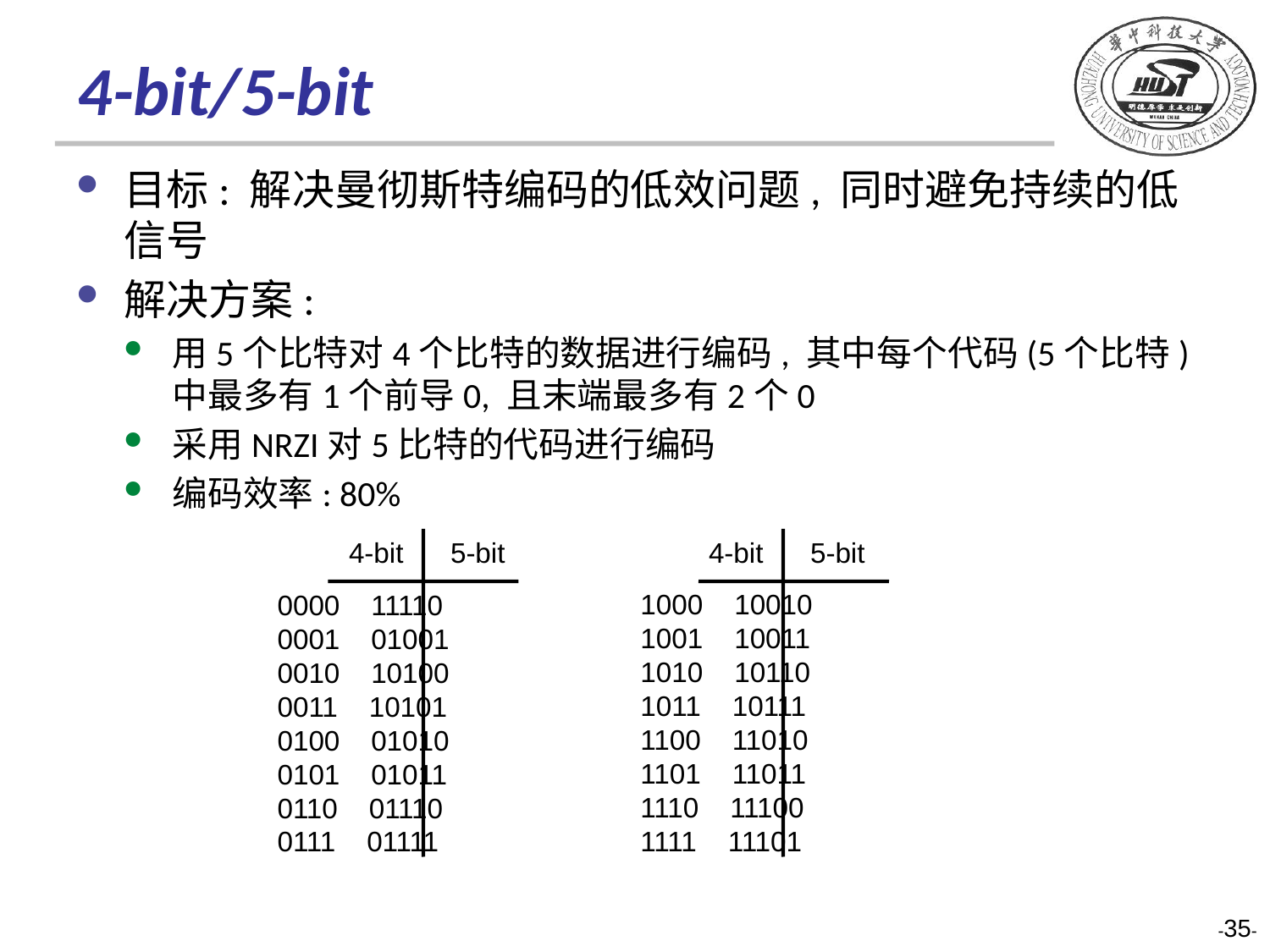

# 4-bit/5-bit
目标: 解决曼彻斯特编码的低效问题, 同时避免持续的低信号
解决方案:
用5个比特对4个比特的数据进行编码, 其中每个代码(5个比特)中最多有1个前导0, 且末端最多有2个0
采用NRZI对5比特的代码进行编码
编码效率: 80%

4-bit      5-bit

4-bit      5-bit

1000    10010
1001    10011
1010    10110
1011    10111
1100    11010
1101    11011
1110    11100
1111    11101

0000    11110
0001    01001
0010    10100
0011    10101
0100    01010
0101    01011
0110    01110
0111    01111

-35-